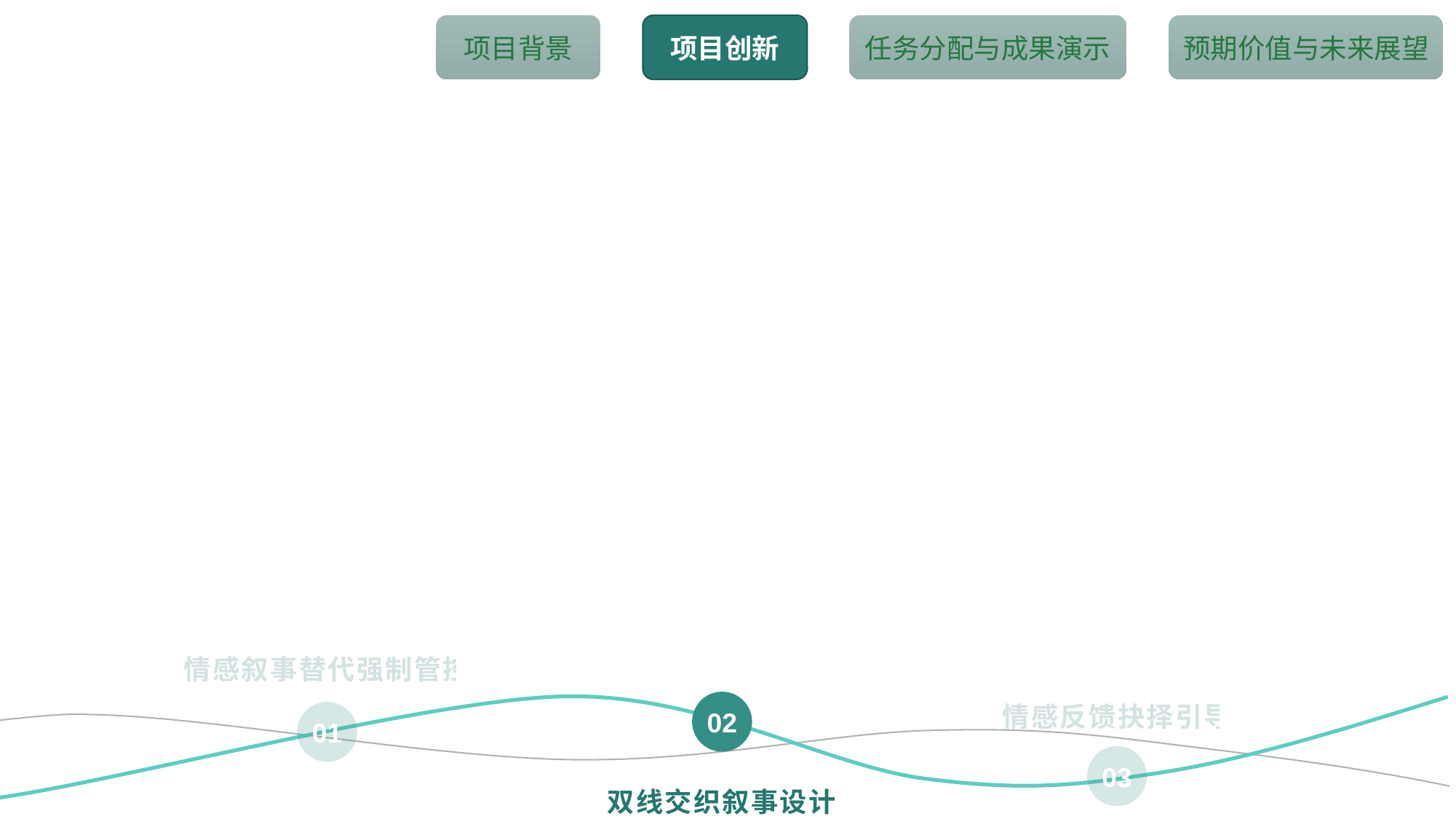

项目背景
项目创新
任务分配与成果演示
预期价值与未来展望

情感叙事替代强制管控
02
情感反馈抉择引导
01

03
双线交织叙事设计